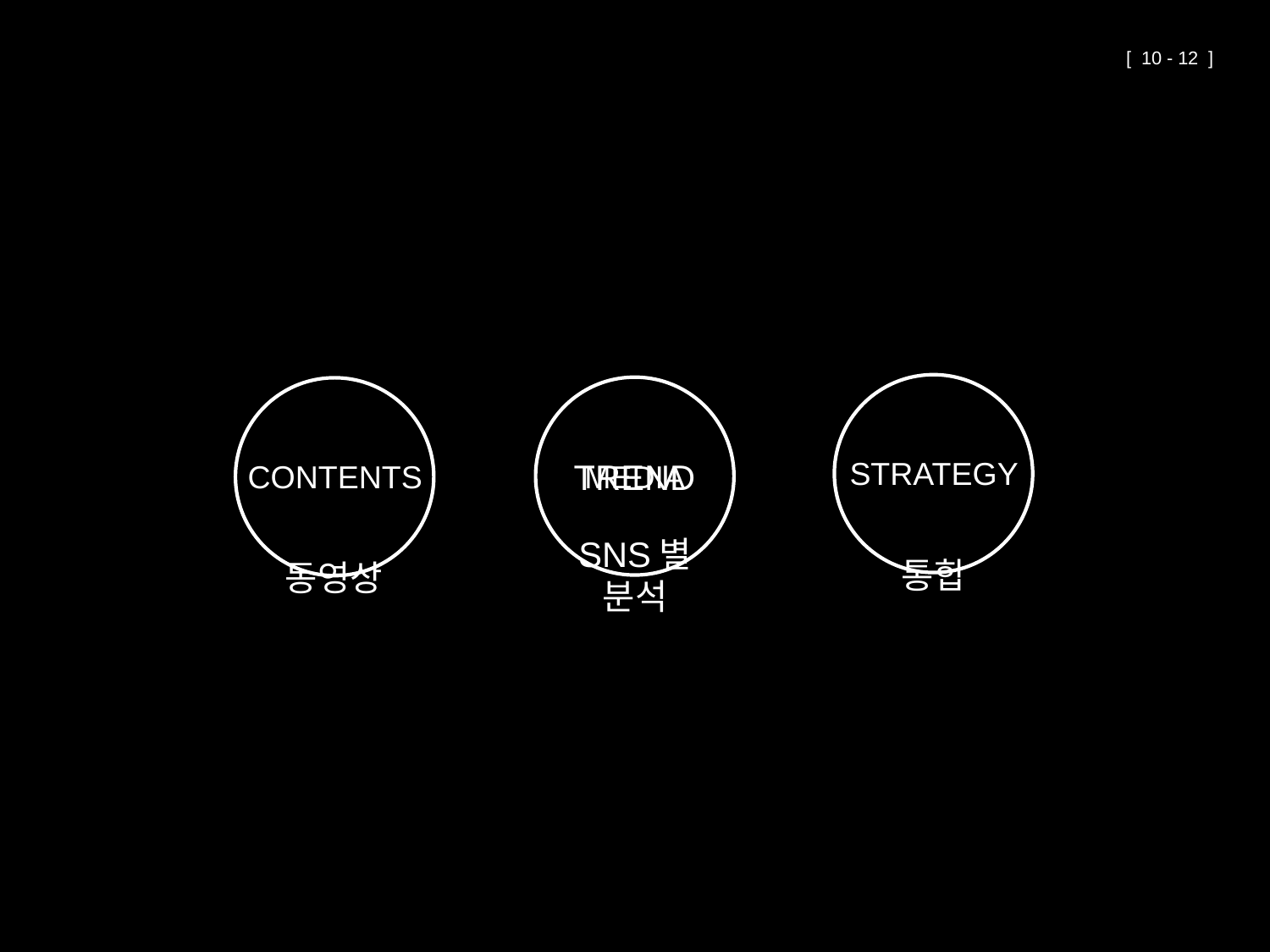

[  10 - 12  ]

MEDIA

STRATEGY
TREND
CONTENTS
SNS별
분석
통합
동영상